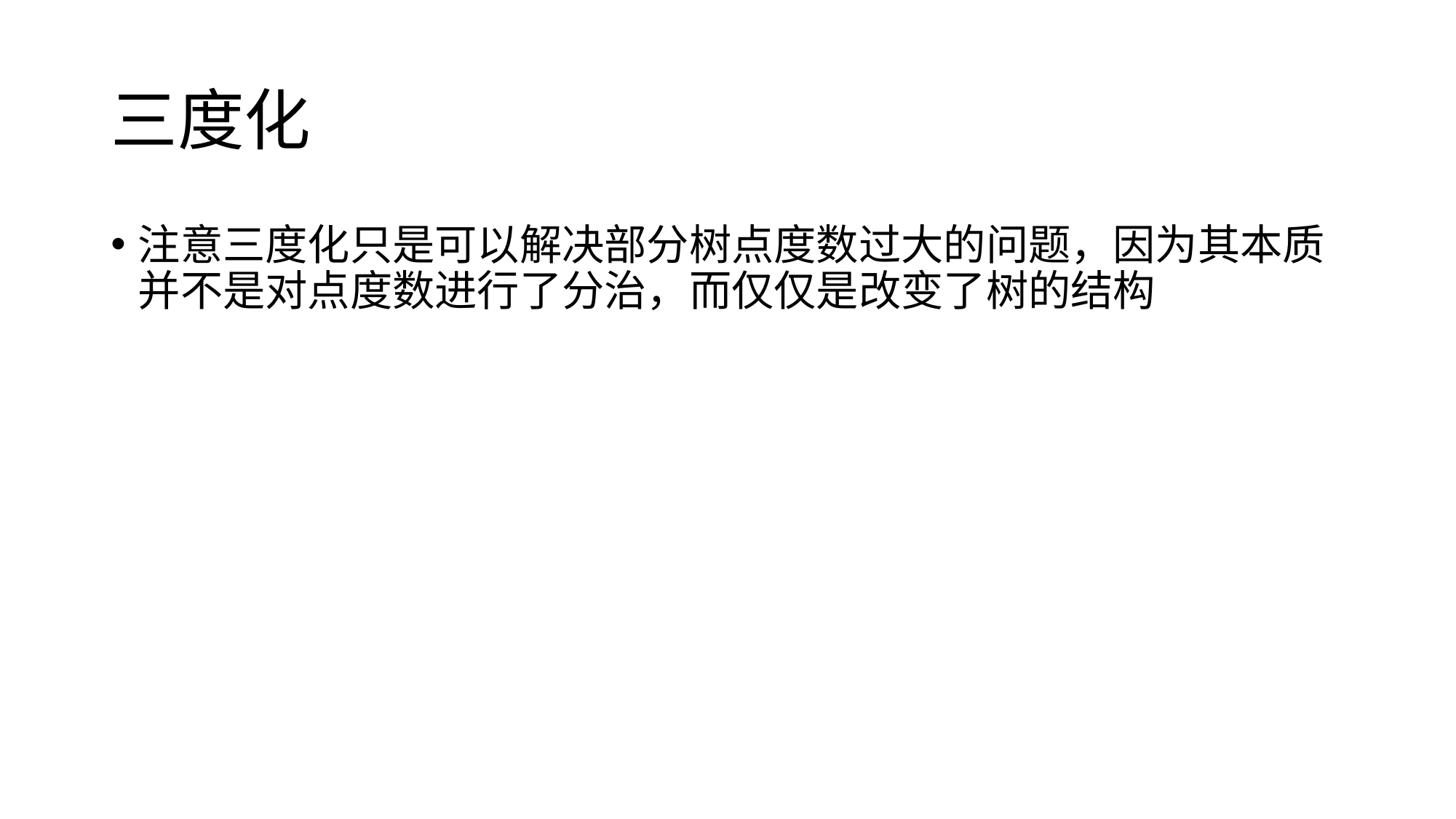

# 三度化
注意三度化只是可以解决部分树点度数过大的问题，因为其本质并不是对点度数进行了分治，而仅仅是改变了树的结构